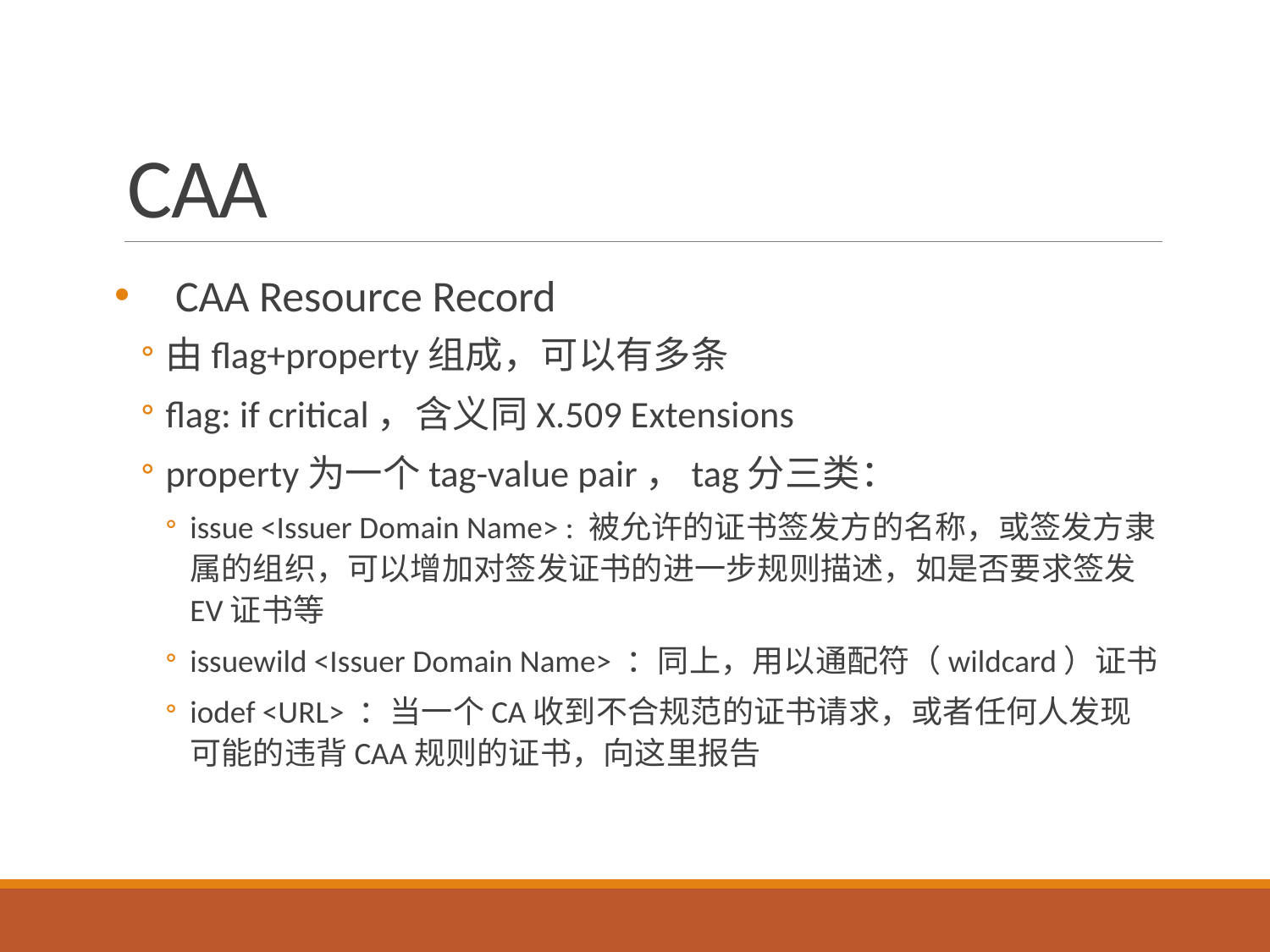

# CAA
CAA Resource Record
由flag+property组成，可以有多条
flag: if critical，含义同X.509 Extensions
property为一个tag-value pair，tag分三类：
issue <Issuer Domain Name> : 被允许的证书签发方的名称，或签发方隶属的组织，可以增加对签发证书的进一步规则描述，如是否要求签发EV证书等
issuewild <Issuer Domain Name> ：同上，用以通配符（wildcard）证书
iodef <URL> ：当一个CA收到不合规范的证书请求，或者任何人发现可能的违背CAA规则的证书，向这里报告